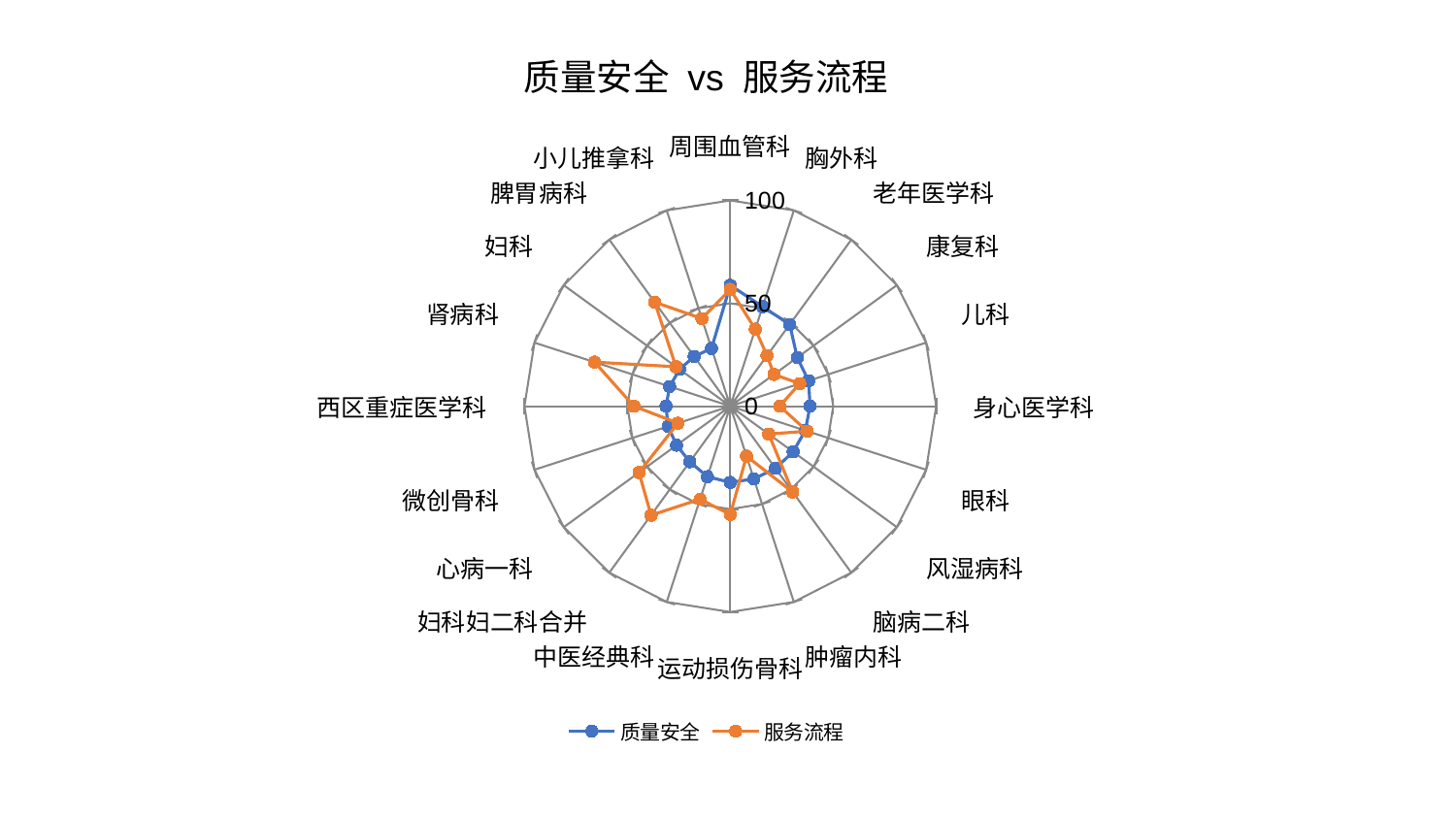

### Chart: 质量安全 vs 服务流程

| Category | 质量安全 | 服务流程 |
|---|---|---|
| 周围血管科 | 58.742418471370755 | 56.7590024479374 |
| 胸外科 | 50.85539456004875 | 39.36379035955072 |
| 老年医学科 | 49.089216686468816 | 30.3783207646282 |
| 康复科 | 40.21889342498635 | 26.285711271884026 |
| 儿科 | 39.972910787463846 | 35.465529310771345 |
| 身心医学科 | 38.77283508899379 | 24.015127054479514 |
| 眼科 | 38.29434091095412 | 39.309742280345645 |
| 风湿病科 | 37.74855097918088 | 23.10067921370326 |
| 脑病二科 | 37.33878885776824 | 51.57125132398625 |
| 肿瘤内科 | 37.14512910441274 | 25.574527971415385 |
| 运动损伤骨科 | 37.05017577263199 | 52.62235942865524 |
| 中医经典科 | 36.02015241010564 | 47.51242374395102 |
| 妇科妇二科合并 | 33.395321448289785 | 65.49206372119022 |
| 心病一科 | 32.28265292447558 | 54.82147751103957 |
| 微创骨科 | 31.785215843268798 | 26.751087315267302 |
| 西区重症医学科 | 31.21742637463558 | 46.84576952978023 |
| 肾病科 | 30.995349270072474 | 69.30975360394099 |
| 妇科 | 30.43459528384965 | 32.61843241130894 |
| 脾胃病科 | 29.900371168451944 | 62.46125726602688 |
| 小儿推拿科 | 29.48510064370788 | 44.763575821647535 |
13